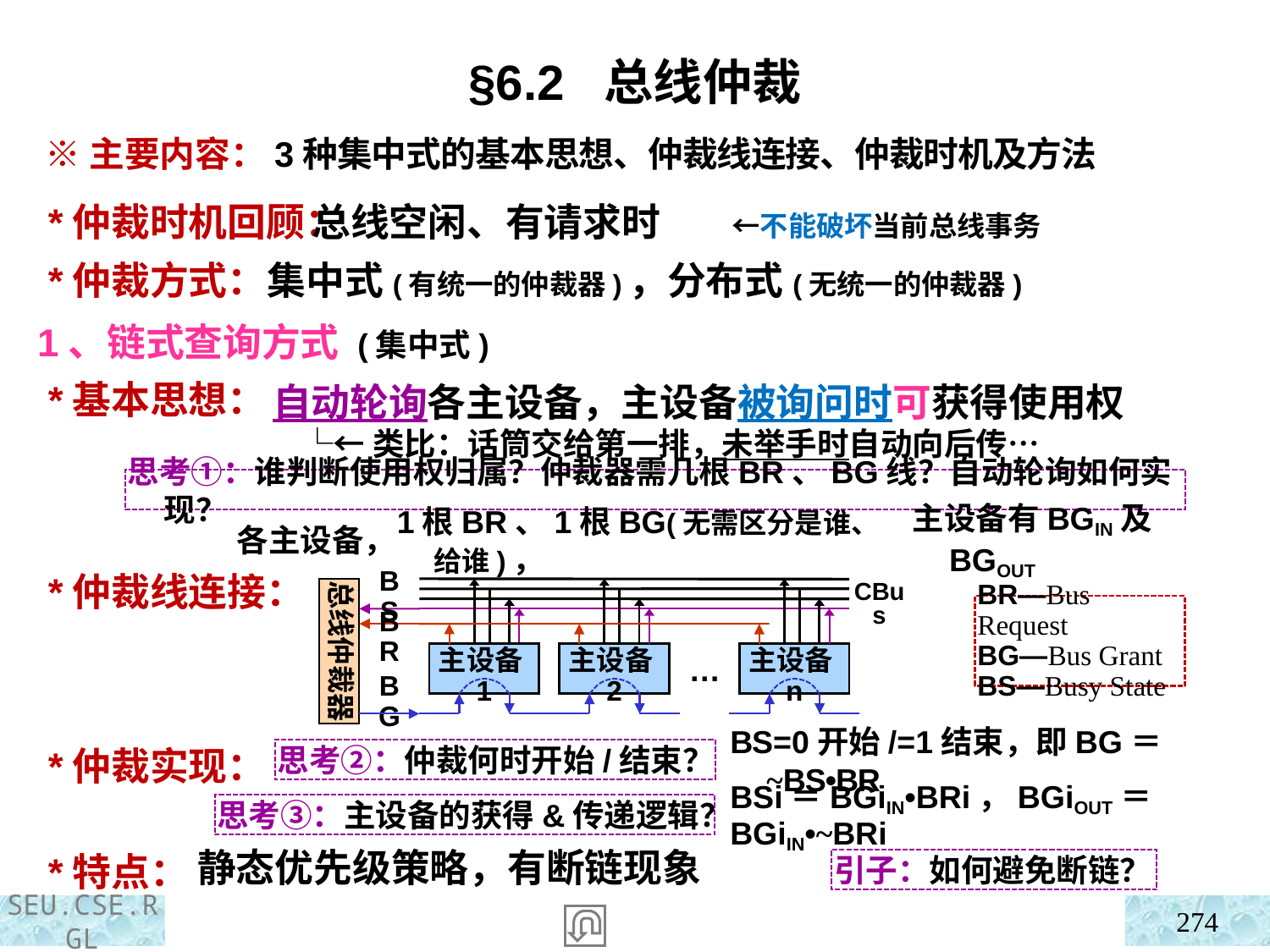

§6.2  总线仲裁
 ※主要内容：3种集中式的基本思想、仲裁线连接、仲裁时机及方法
 *仲裁时机回顾：
 *仲裁方式：
    总线空闲、有请求时        ←不能破坏当前总线事务
集中式(有统一的仲裁器)，分布式(无统一的仲裁器)
1、链式查询方式 (集中式)
 *基本思想：

 *仲裁线连接：

 *仲裁实现：

 *特点：
自动轮询各主设备，主设备被询问时可获得使用权
    └←类比：话筒交给第一排，未举手时自动向后传…
思考①：谁判断使用权归属？仲裁器需几根BR、BG线？自动轮询如何实现？
各主设备，
1根BR、1根BG(无需区分是谁、给谁)，
主设备有BGIN及BGOUT
总线仲裁器
BS
CBus
主设备1
主设备2
主设备n
…
BR—Bus Request
BG—Bus Grant
BS—Busy State
BR

BG
思考②：仲裁何时开始/结束？
BS=0开始/=1结束，即BG＝~BS•BR
思考③：主设备的获得&传递逻辑？
BSi＝BGiIN•BRi，BGiOUT＝BGiIN•~BRi
静态优先级策略，有断链现象
引子：如何避免断链？
274